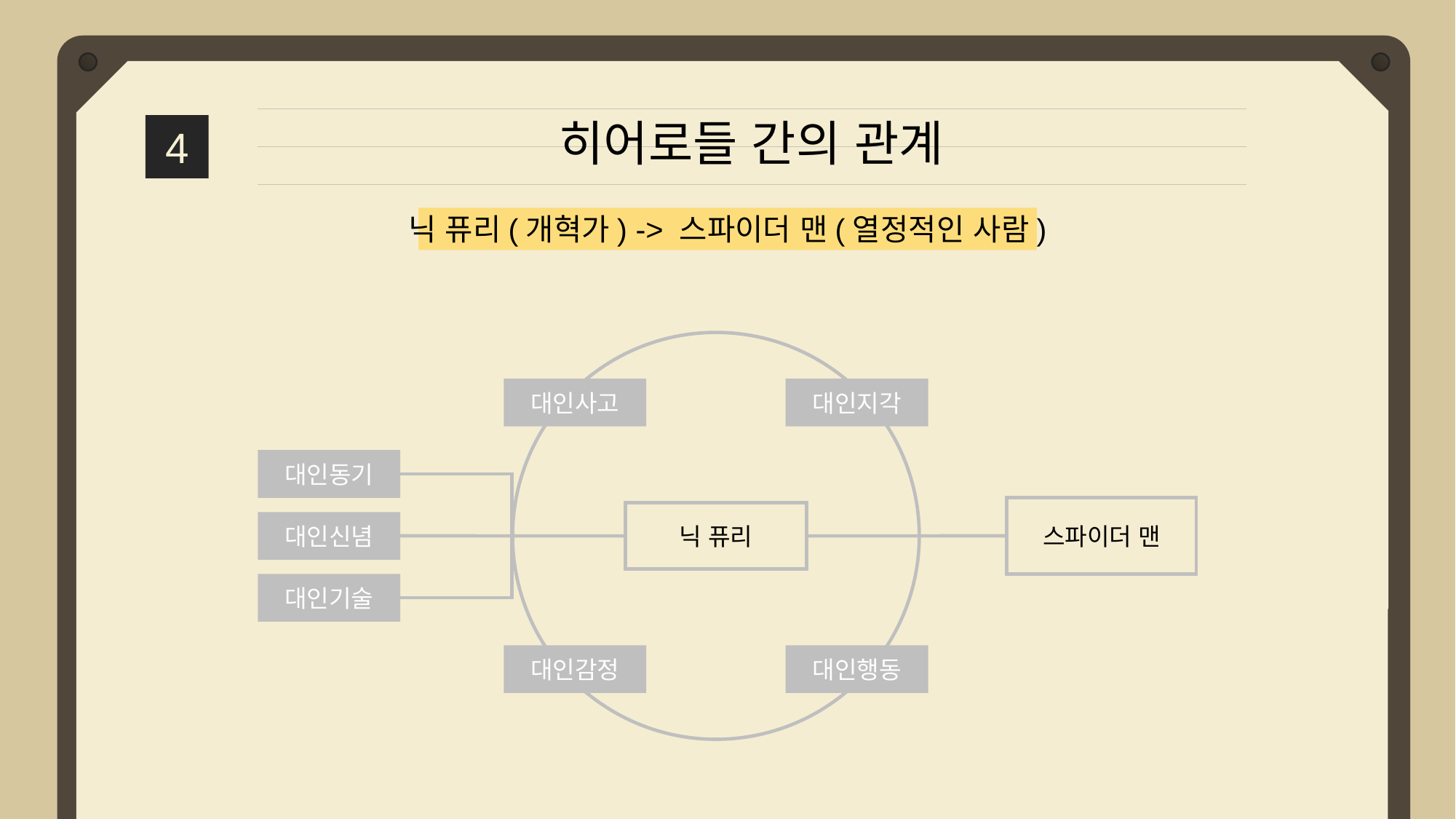

히어로들 간의 관계
4
닉 퓨리(개혁가) -> 스파이더 맨(열정적인 사람)

대인사고
대인지각
대인동기
스파이더 맨
닉 퓨리
대인신념
대인기술
대인감정
대인행동